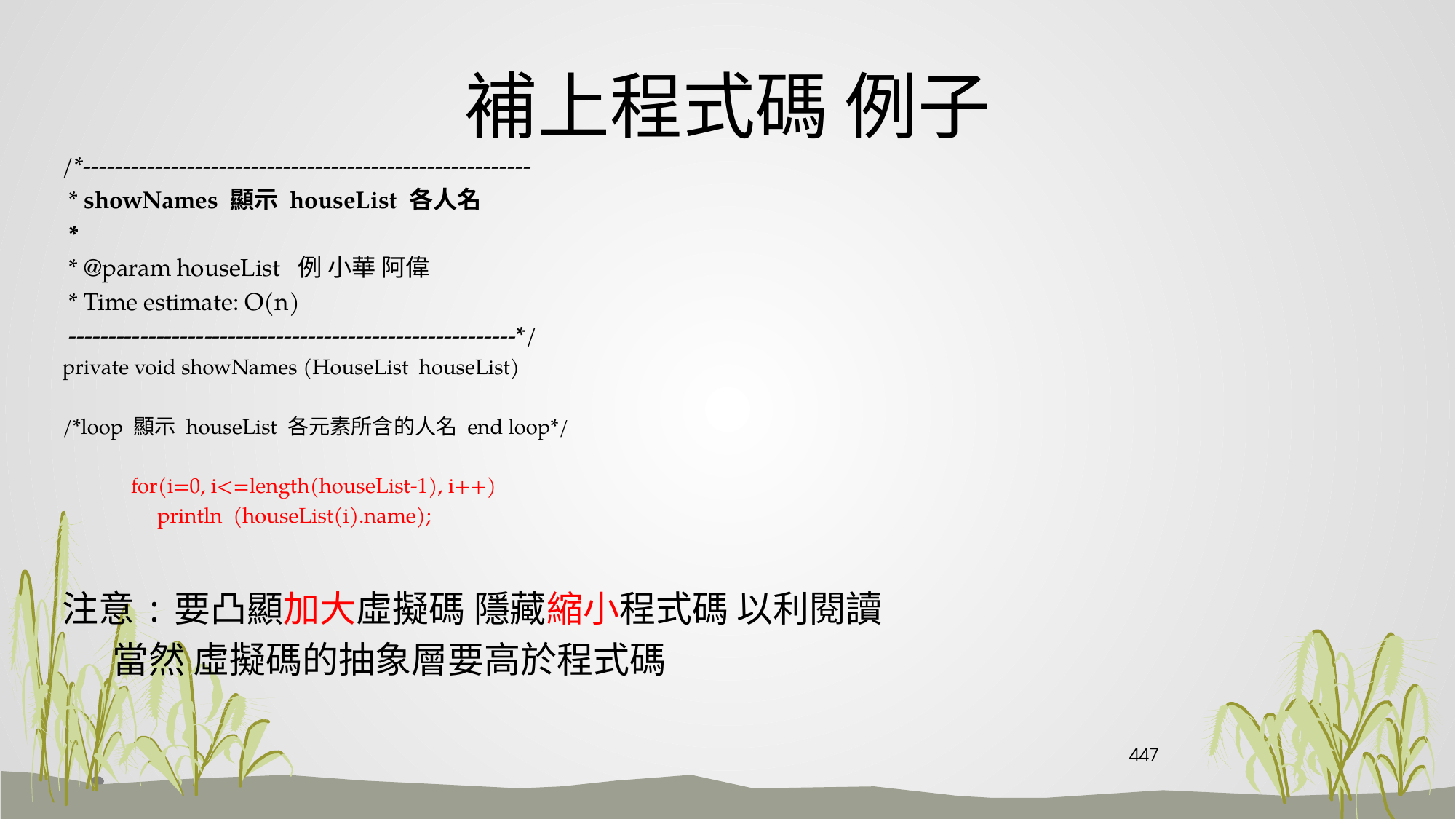

# 補上程式碼 例子
/*--------------------------------------------------------
 * showNames 顯示 houseList 各人名
 *
 * @param houseList  例 小華 阿偉
 * Time estimate: O(n)
 --------------------------------------------------------*/
private void showNames (HouseList  houseList)

/*loop 顯示 houseList 各元素所含的人名 end loop*/

             for(i=0, i<=length(houseList-1), i++)
                  println  (houseList(i).name);

注意:要凸顯加大虛擬碼 隱藏縮小程式碼 以利閱讀
     當然 虛擬碼的抽象層要高於程式碼

447